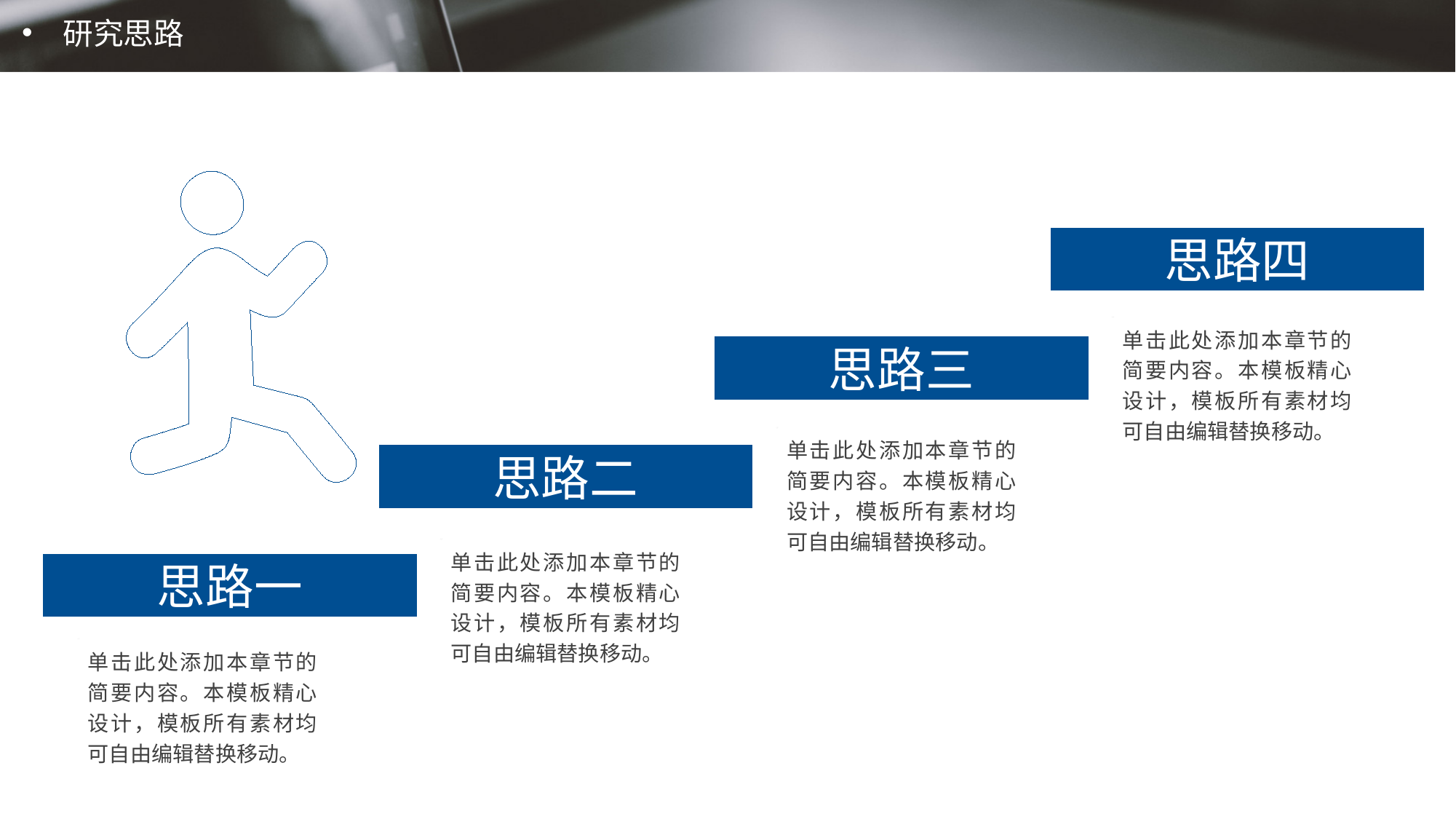

研究思路

思路四
单击此处添加本章节的简要内容。本模板精心设计，模板所有素材均可自由编辑替换移动。
思路三
单击此处添加本章节的简要内容。本模板精心设计，模板所有素材均可自由编辑替换移动。
思路二
单击此处添加本章节的简要内容。本模板精心设计，模板所有素材均可自由编辑替换移动。
思路一
单击此处添加本章节的简要内容。本模板精心设计，模板所有素材均可自由编辑替换移动。